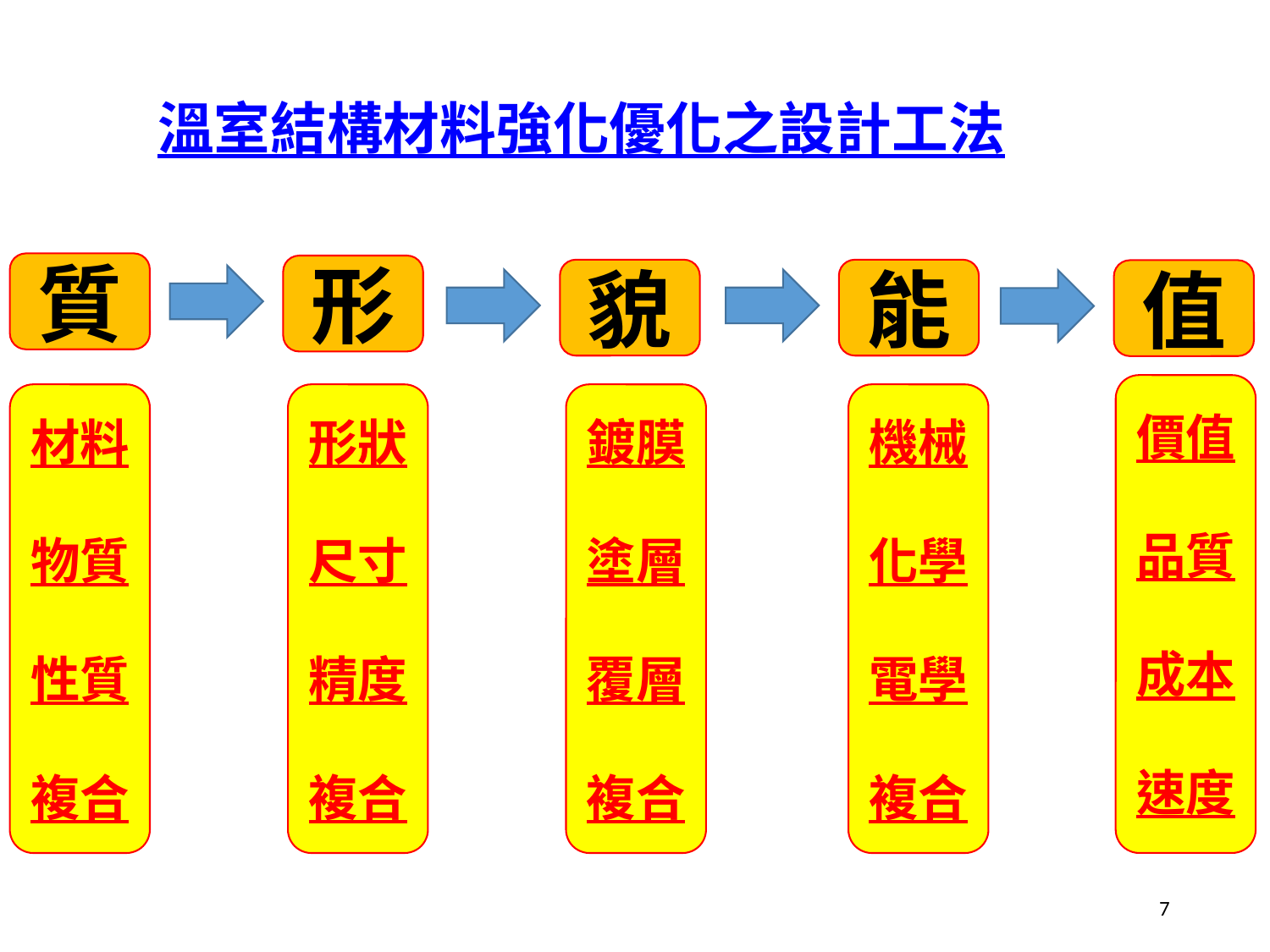

溫室結構材料強化優化之設計工法
質
形
貌
能
值

價值

品質

成本

速度
材料

物質

性質

複合
形狀

尺寸

精度

複合
鍍膜

塗層

覆層

複合
機械

化學

電學

複合
7